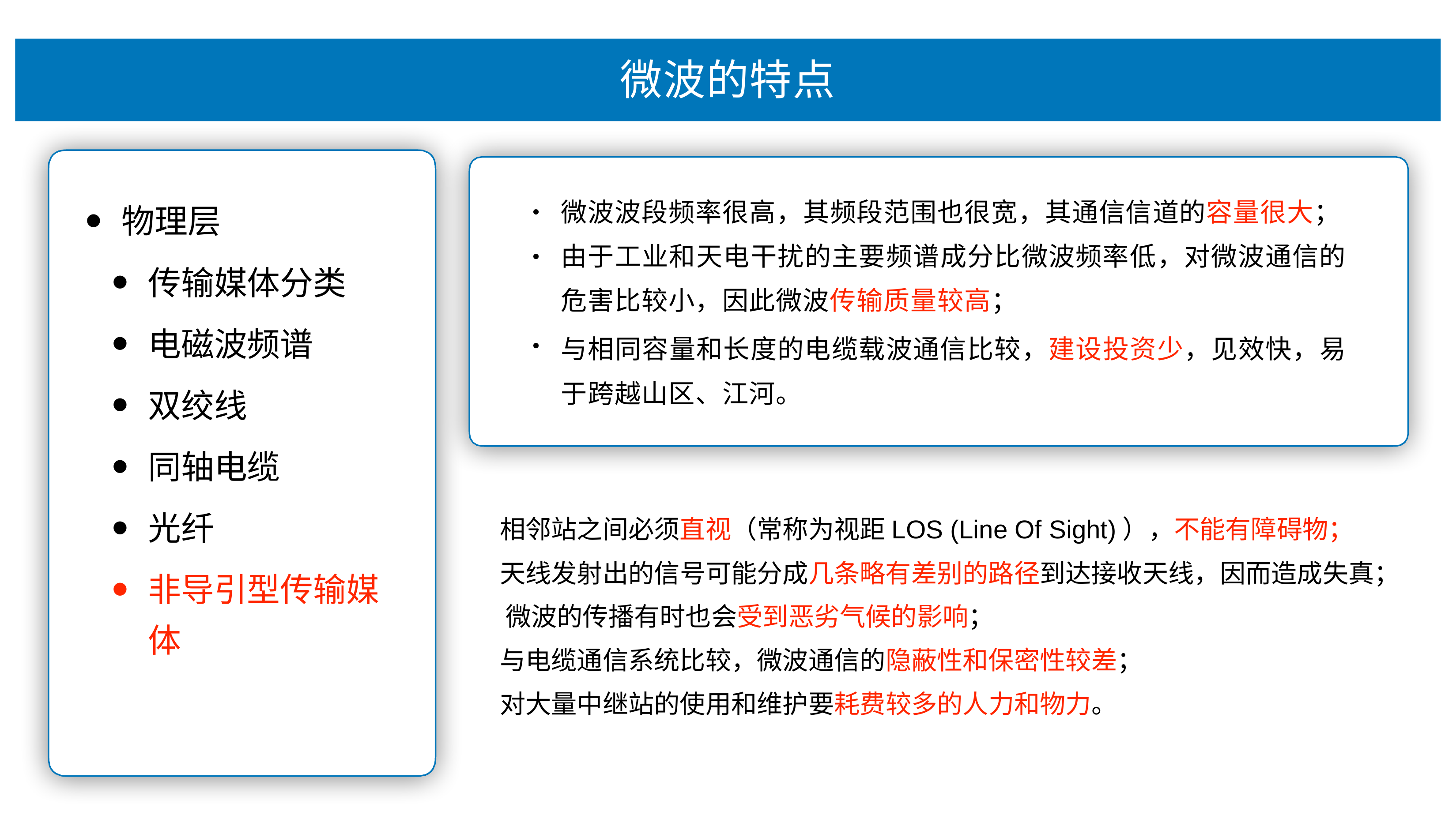

# 微波的特点

微波波段频率很⾼，其频段范围也很宽，其通信信道的容量很⼤；  由于⼯业和天电⼲扰的主要频谱成分⽐微波频率低，对微波通信的 危害⽐较⼩，因此微波传输质量较⾼；
与相同容量和⻓度的电缆载波通信⽐较，建设投资少，⻅效快，易 于跨越⼭区、江河。
物理层
传输媒体分类
电磁波频谱
双绞线
同轴电缆
光纤
⾮导引型传输媒 体
•
•
•
相邻站之间必须直视（常称为视距LOS (Line Of Sight)），不能有障碍物；
天线发射出的信号可能分成⼏条略有差别的路径到达接收天线，因⽽造成失真；  微波的传播有时也会受到恶劣⽓候的影响；
与电缆通信系统⽐较，微波通信的隐蔽性和保密性较差； 对⼤量中继站的使⽤和维护要耗费较多的⼈⼒和物⼒。